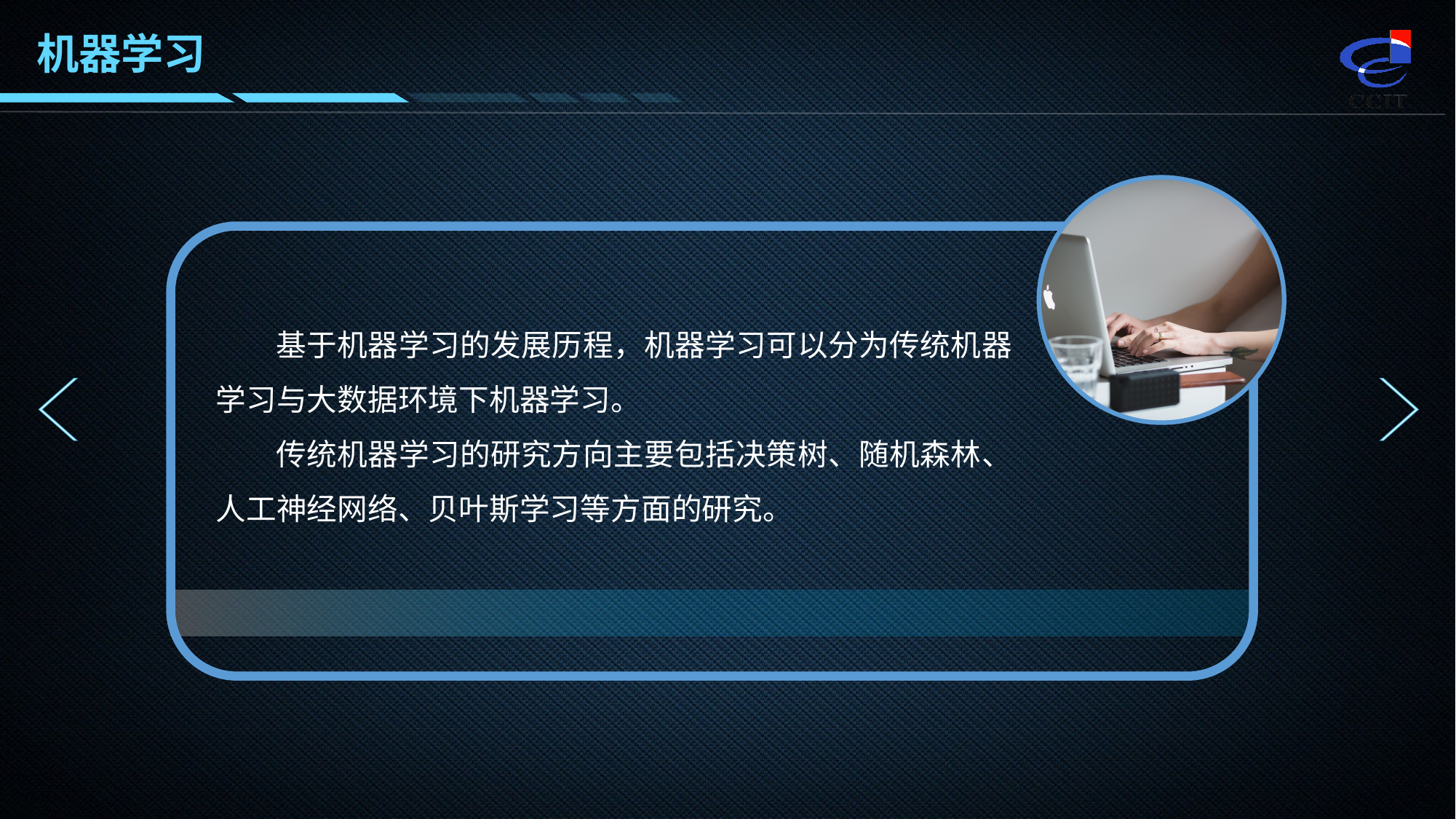

机器学习

基于机器学习的发展历程，机器学习可以分为传统机器学习与大数据环境下机器学习。
传统机器学习的研究方向主要包括决策树、随机森林、人工神经网络、贝叶斯学习等方面的研究。